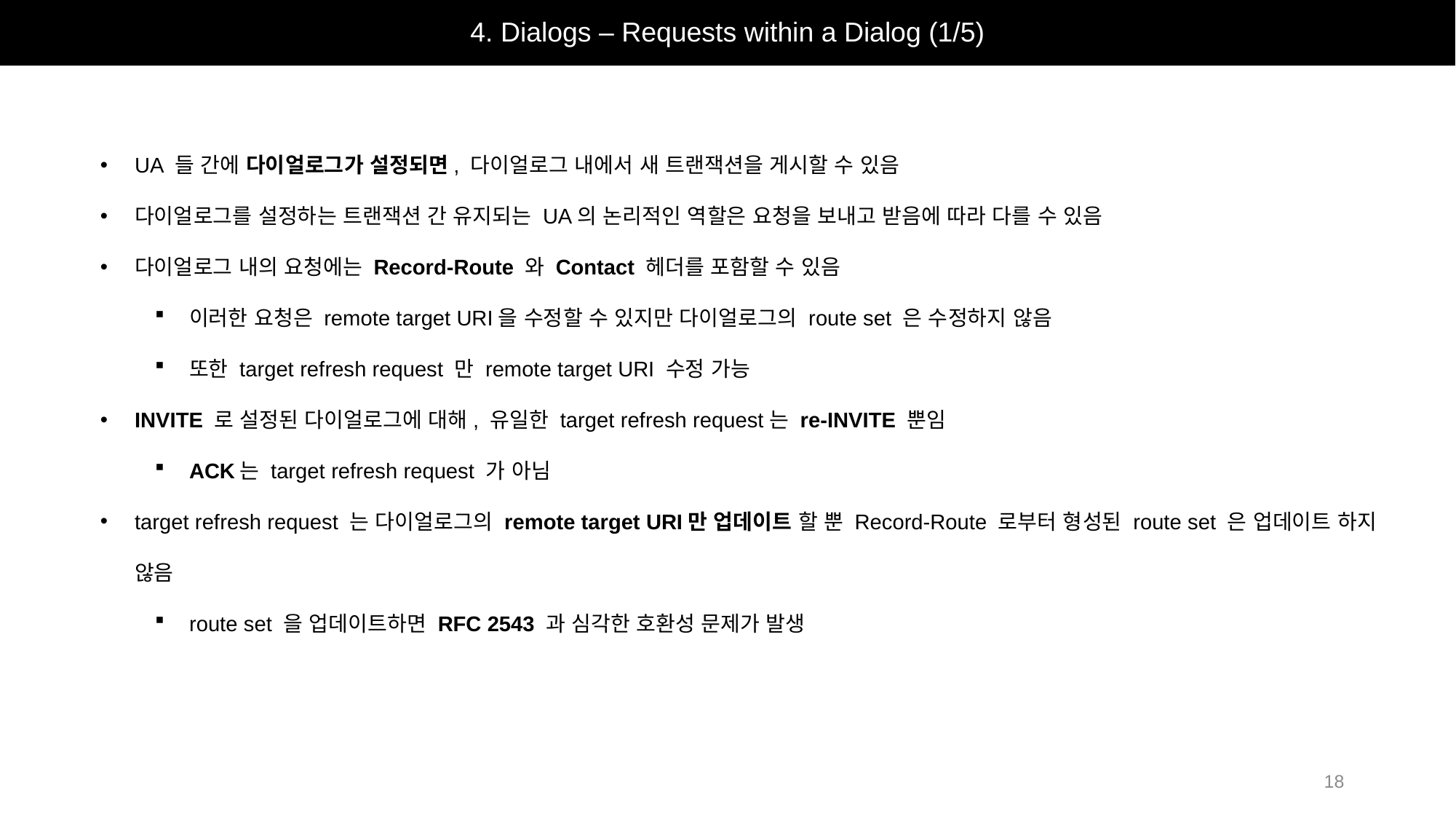

# 4. Dialogs – Requests within a Dialog (1/5)
UA 들 간에 다이얼로그가 설정되면, 다이얼로그 내에서 새 트랜잭션을 게시할 수 있음
다이얼로그를 설정하는 트랜잭션 간 유지되는 UA의 논리적인 역할은 요청을 보내고 받음에 따라 다를 수 있음
다이얼로그 내의 요청에는 Record-Route 와 Contact 헤더를 포함할 수 있음
이러한 요청은 remote target URI을 수정할 수 있지만 다이얼로그의 route set 은 수정하지 않음
또한 target refresh request 만 remote target URI 수정 가능
INVITE 로 설정된 다이얼로그에 대해, 유일한 target refresh request는 re-INVITE 뿐임
ACK는 target refresh request 가 아님
target refresh request 는 다이얼로그의 remote target URI만 업데이트 할 뿐 Record-Route 로부터 형성된 route set 은 업데이트 하지 않음
route set 을 업데이트하면 RFC 2543 과 심각한 호환성 문제가 발생
18